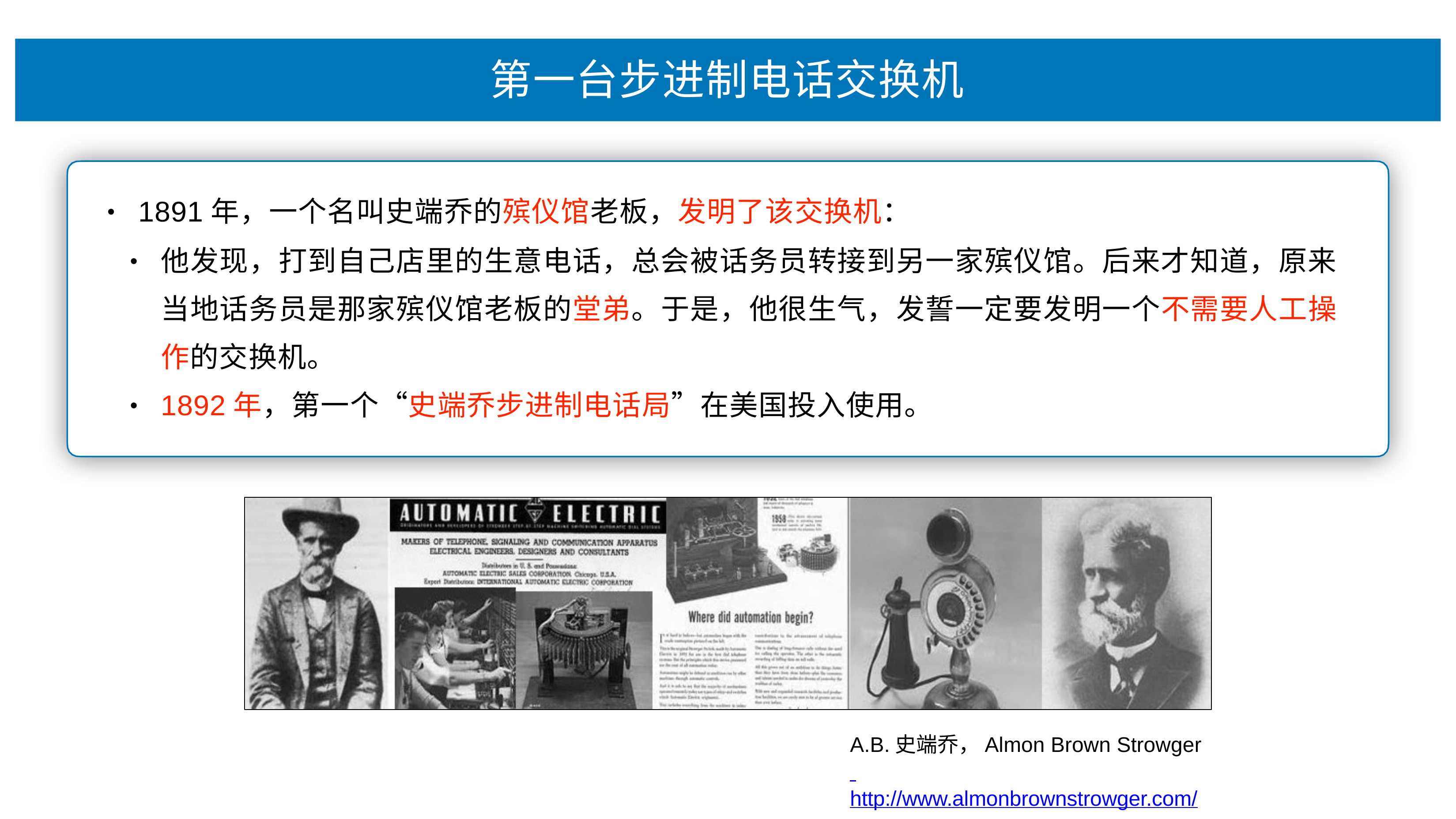

# 第⼀台步进制电话交换机

1891年，⼀个名叫史端乔的殡仪馆⽼板，发明了该交换机：
他发现，打到⾃⼰店⾥的⽣意电话，总会被话务员转接到另⼀家殡仪馆。后来才知道，原来 当地话务员是那家殡仪馆⽼板的堂弟。于是，他很⽣⽓，发誓⼀定要发明⼀个不需要⼈⼯操 作的交换机。
1892年，第⼀个“史端乔步进制电话局”在美国投⼊使⽤。
•
•
•

A.B.史端乔，Almon Brown Strowger  http://www.almonbrownstrowger.com/